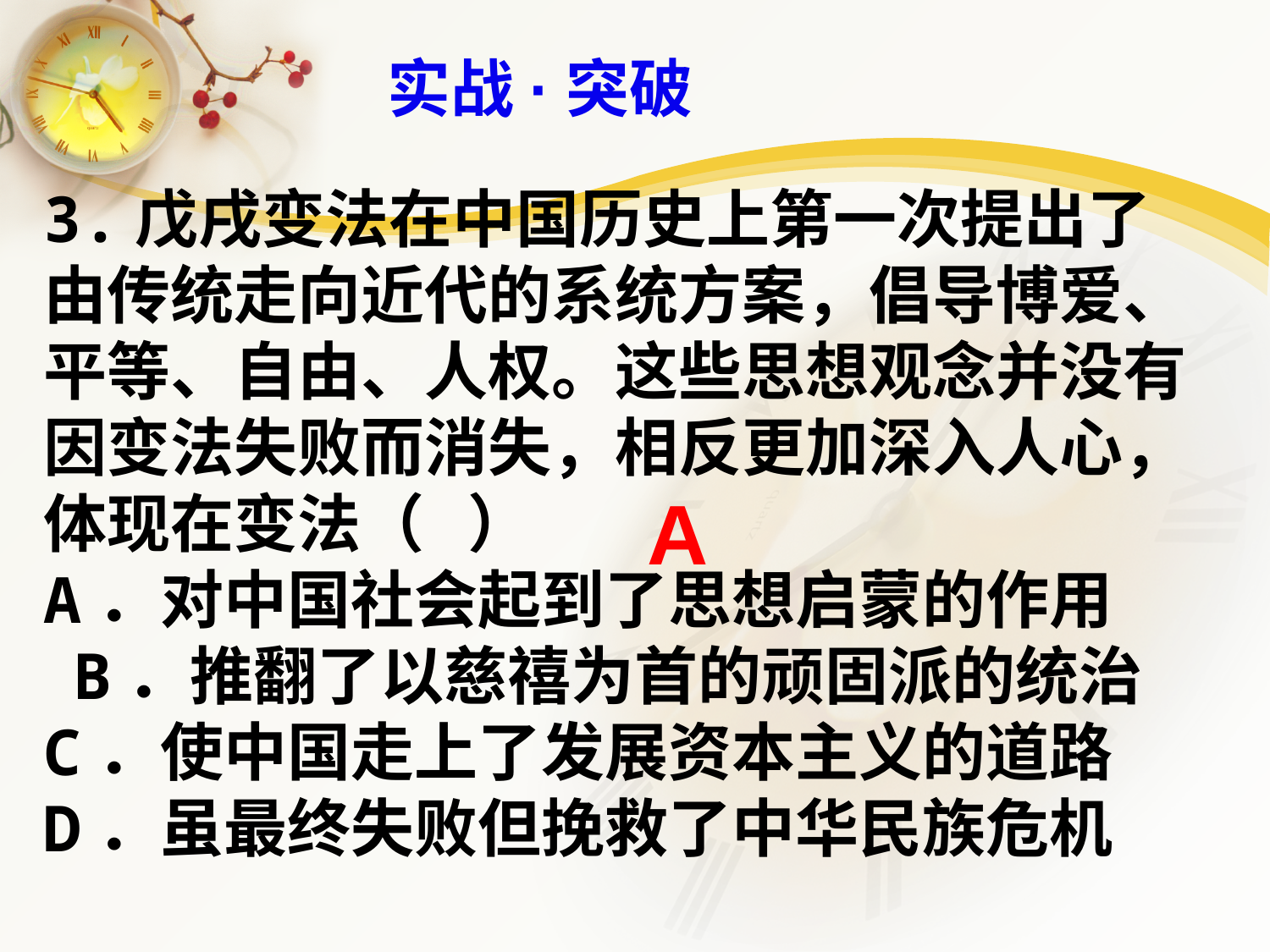

实战·突破
3.戊戌变法在中国历史上第一次提出了由传统走向近代的系统方案，倡导博爱、平等、自由、人权。这些思想观念并没有因变法失败而消失，相反更加深入人心，体现在变法（   ）
A．对中国社会起到了思想启蒙的作用　  B．推翻了以慈禧为首的顽固派的统治
C．使中国走上了发展资本主义的道路    D．虽最终失败但挽救了中华民族危机
A